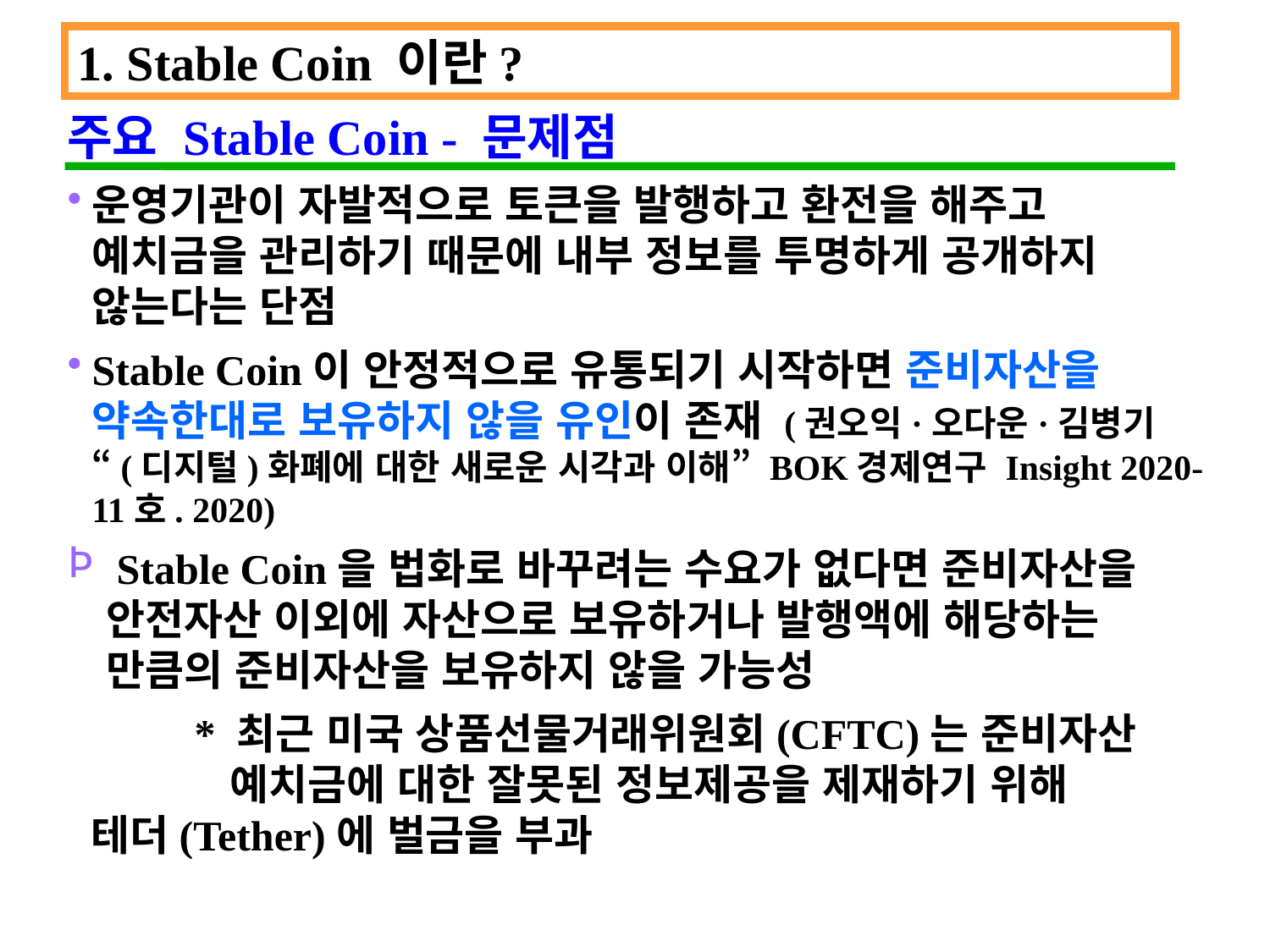

1. Stable Coin 이란?
주요 Stable Coin - 문제점
운영기관이 자발적으로 토큰을 발행하고 환전을 해주고 예치금을 관리하기 때문에 내부 정보를 투명하게 공개하지 않는다는 단점
Stable Coin이 안정적으로 유통되기 시작하면 준비자산을 약속한대로 보유하지 않을 유인이 존재 (권오익·오다운·김병기 “(디지털)화폐에 대한 새로운 시각과 이해” BOK경제연구 Insight 2020-11호. 2020)
 Stable Coin을 법화로 바꾸려는 수요가 없다면 준비자산을  안전자산 이외에 자산으로 보유하거나 발행액에 해당하는 만큼의 준비자산을 보유하지 않을 가능성
	* 최근 미국 상품선물거래위원회(CFTC)는 준비자산 	 	   예치금에 대한 잘못된 정보제공을 제재하기 위해 	  	   테더(Tether)에 벌금을 부과